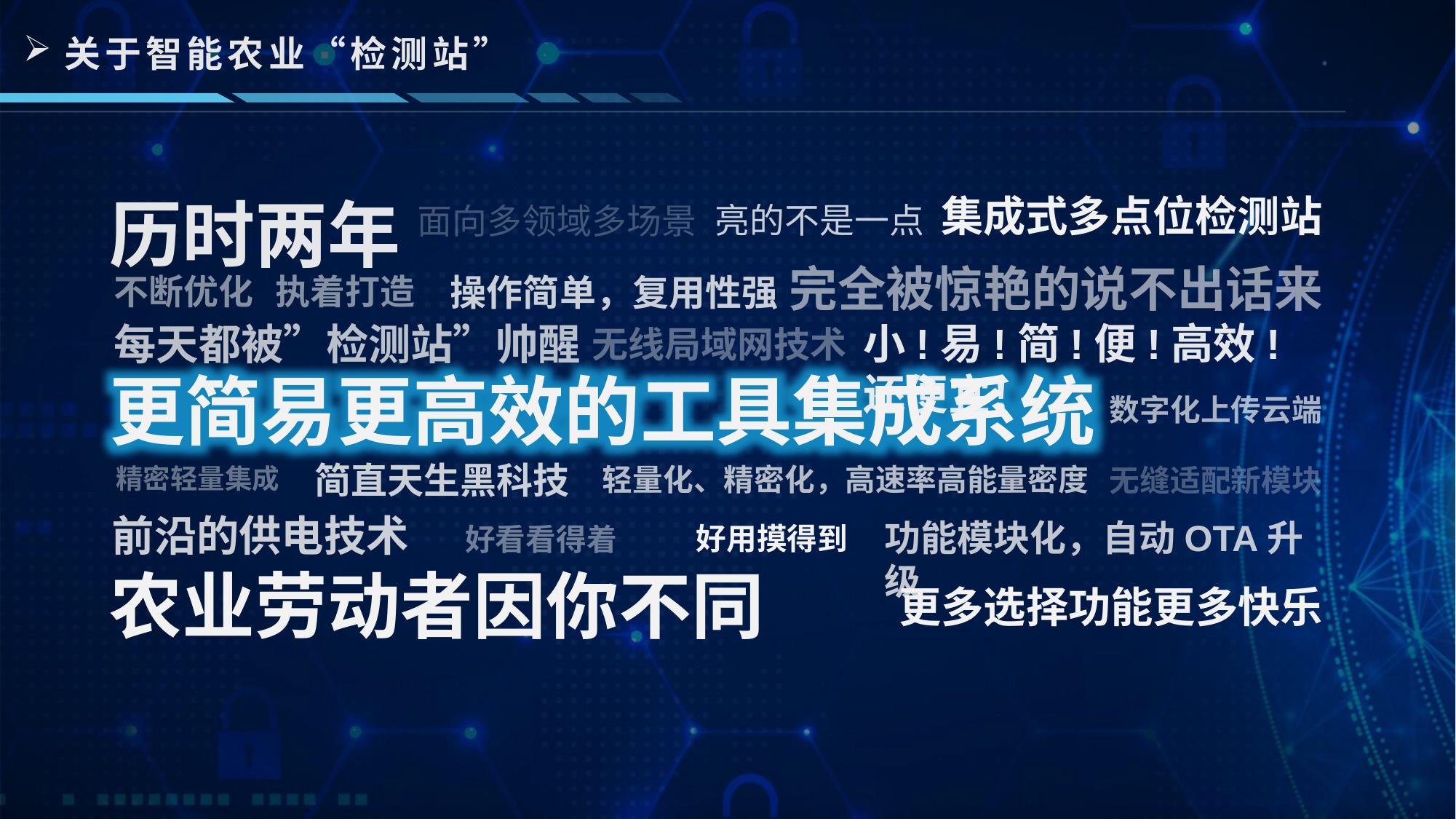

关于智能农业“检测站”

历时两年
集成式多点位检测站
亮的不是一点
面向多领域多场景
完全被惊艳的说不出话来
执着打造
操作简单，复用性强
不断优化
小!易!简!便!高效!还便宜！
每天都被”检测站”帅醒
 无线局域网技术
更简易更高效的工具集成系统
数字化上传云端
简直天生黑科技
轻量化、精密化，高速率高能量密度
精密轻量集成
无缝适配新模块
前沿的供电技术
功能模块化，自动OTA升级
好用摸得到
好看看得着
农业劳动者因你不同
更多选择功能更多快乐